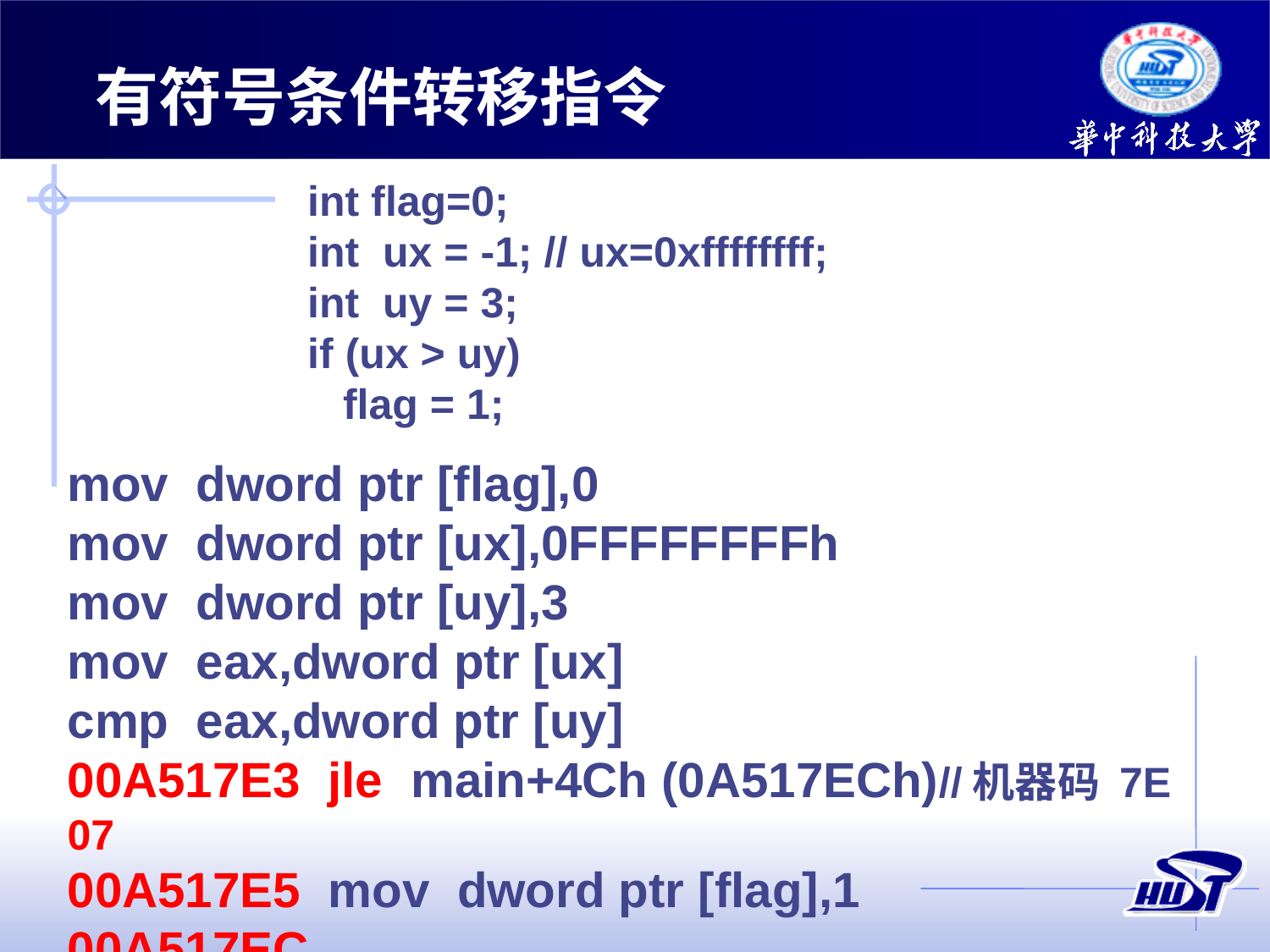

有符号条件转移指令
int flag=0;
int  ux = -1; // ux=0xffffffff;
int  uy = 3;
if (ux > uy)
   flag = 1;

mov  dword ptr [flag],0
mov  dword ptr [ux],0FFFFFFFFh
mov  dword ptr [uy],3
mov  eax,dword ptr [ux]
cmp  eax,dword ptr [uy]
00A517E3  jle  main+4Ch (0A517ECh)//机器码 7E 07
00A517E5  mov  dword ptr [flag],1
00A517EC  ……